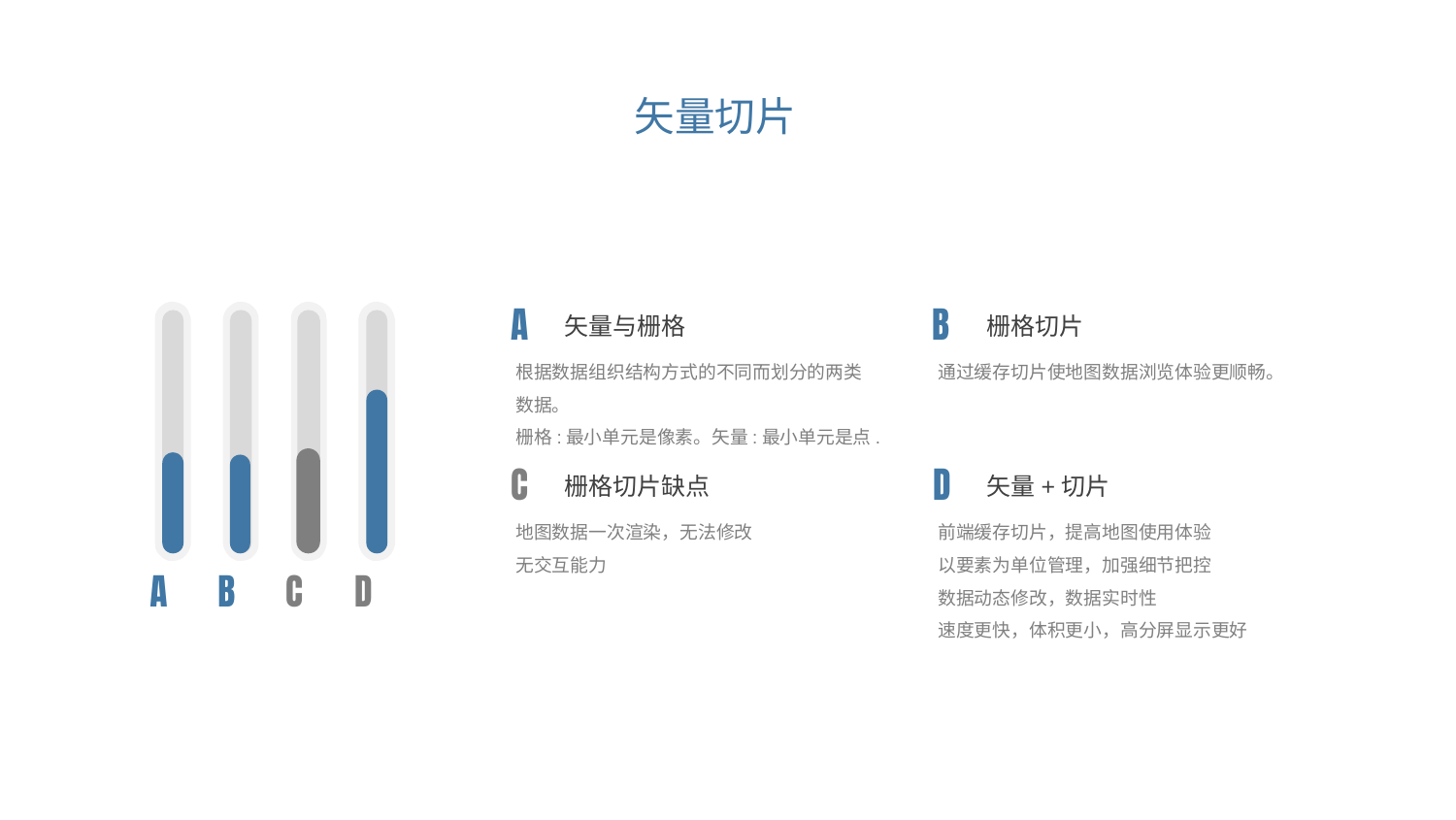

矢量切片
A
B
矢量与栅格
栅格切片
根据数据组织结构方式的不同而划分的两类数据。
栅格:最小单元是像素。矢量:最小单元是点.
通过缓存切片使地图数据浏览体验更顺畅。

C
D

栅格切片缺点
矢量+切片

地图数据一次渲染，无法修改
无交互能力
前端缓存切片，提高地图使用体验
以要素为单位管理，加强细节把控
数据动态修改，数据实时性
速度更快，体积更小，高分屏显示更好
A
B
C
D